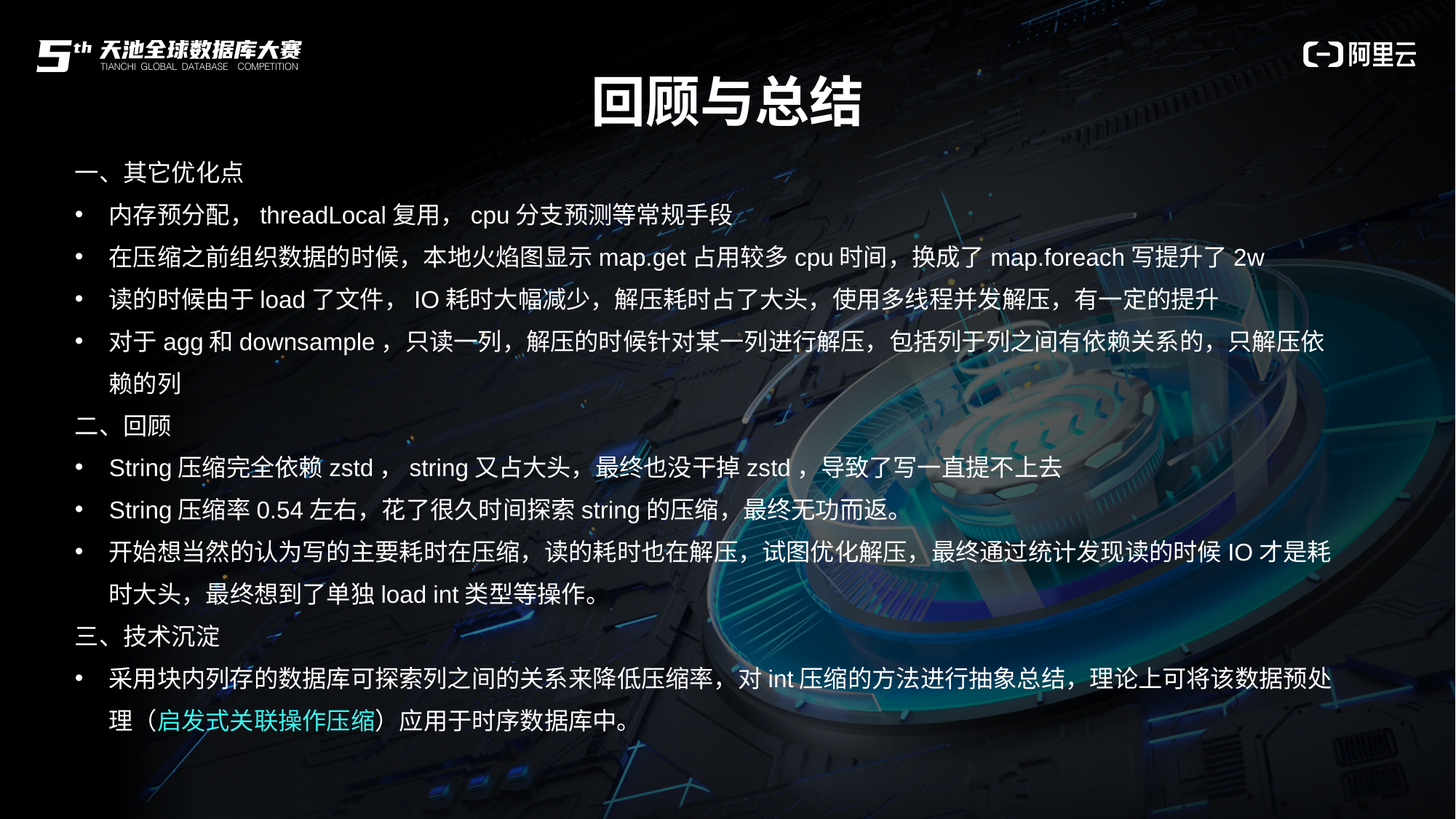

回顾与总结
一、其它优化点
内存预分配，threadLocal复用，cpu分支预测等常规手段
在压缩之前组织数据的时候，本地火焰图显示map.get占用较多cpu时间，换成了map.foreach写提升了2w
读的时候由于load了文件，IO耗时大幅减少，解压耗时占了大头，使用多线程并发解压，有一定的提升
对于agg和downsample，只读一列，解压的时候针对某一列进行解压，包括列于列之间有依赖关系的，只解压依赖的列
二、回顾
String压缩完全依赖zstd，string又占大头，最终也没干掉zstd，导致了写一直提不上去
String压缩率0.54左右，花了很久时间探索string的压缩，最终无功而返。
开始想当然的认为写的主要耗时在压缩，读的耗时也在解压，试图优化解压，最终通过统计发现读的时候IO才是耗时大头，最终想到了单独load int类型等操作。
三、技术沉淀
采用块内列存的数据库可探索列之间的关系来降低压缩率，对int压缩的方法进行抽象总结，理论上可将该数据预处理（启发式关联操作压缩）应用于时序数据库中。